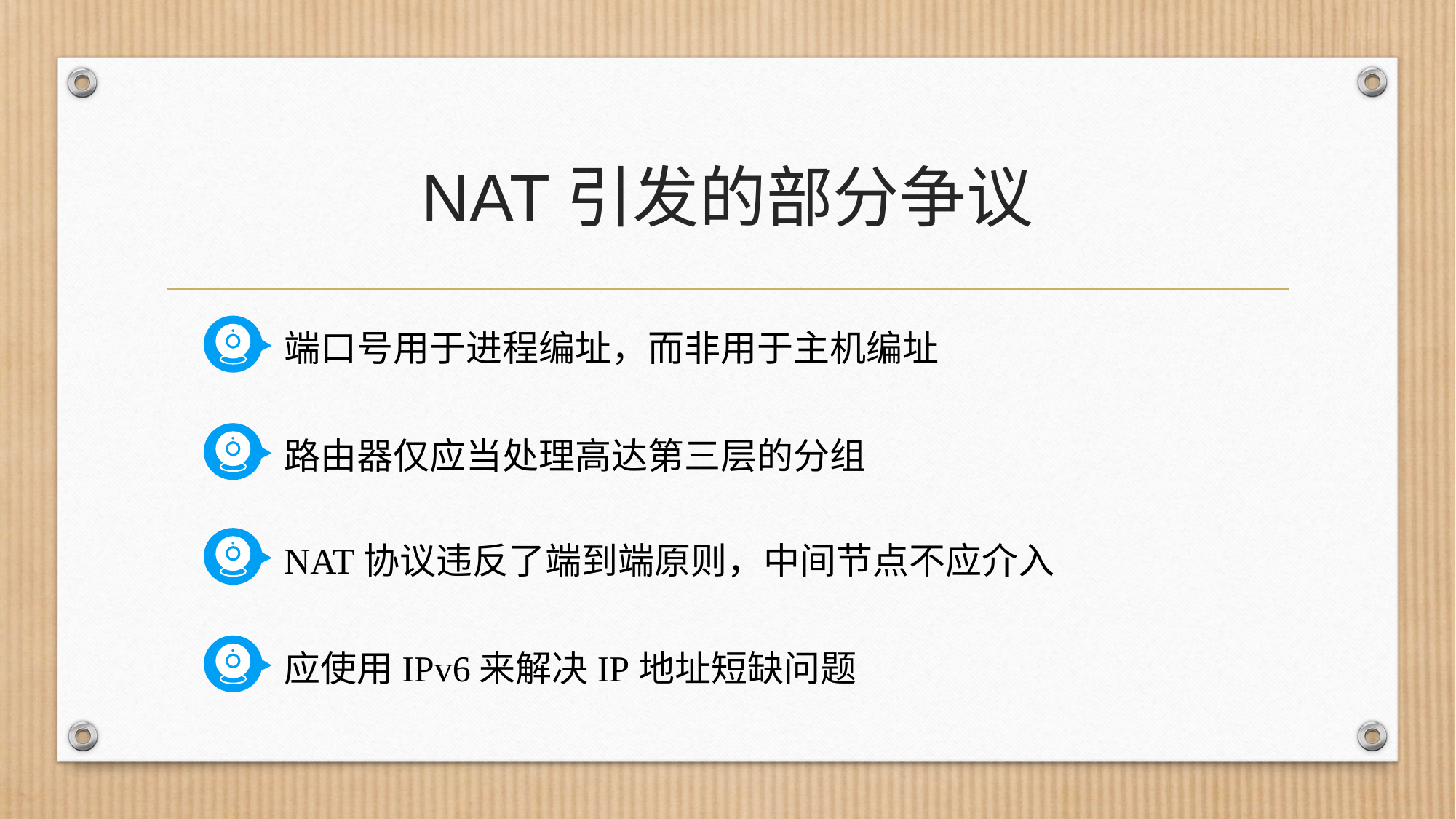

# NAT引发的部分争议

端口号用于进程编址，而非用于主机编址

路由器仅应当处理高达第三层的分组

NAT协议违反了端到端原则，中间节点不应介入

应使用IPv6来解决IP地址短缺问题